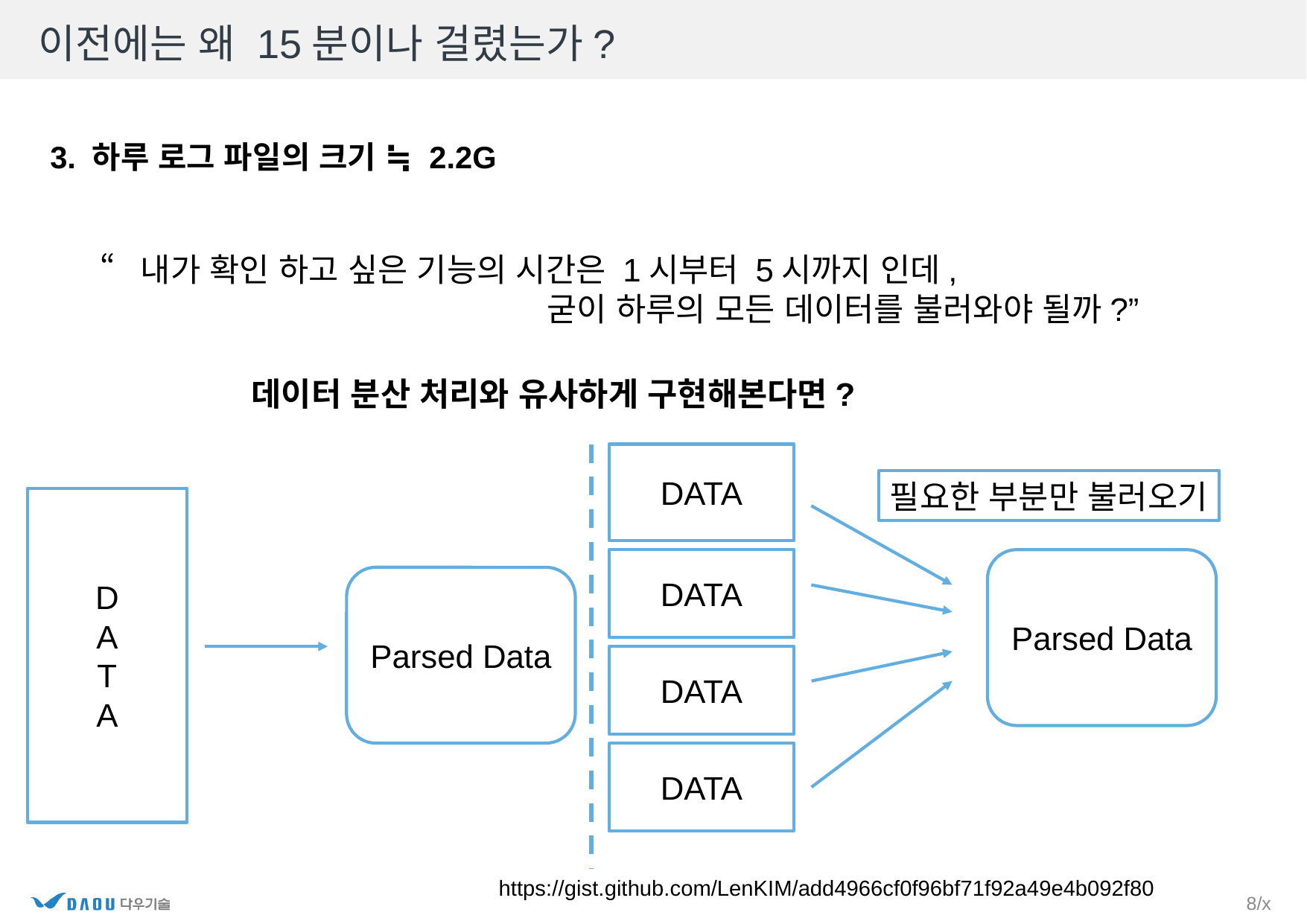

# 이전에는 왜 15분이나 걸렸는가?
3. 하루 로그 파일의 크기 ≒ 2.2G
“내가 확인 하고 싶은 기능의 시간은 1시부터 5시까지 인데,
				굳이 하루의 모든 데이터를 불러와야 될까?”
데이터 분산 처리와 유사하게 구현해본다면?
DATA
필요한 부분만 불러오기
D
A
T
A
DATA
Parsed Data
Parsed Data
DATA
DATA
https://gist.github.com/LenKIM/add4966cf0f96bf71f92a49e4b092f80